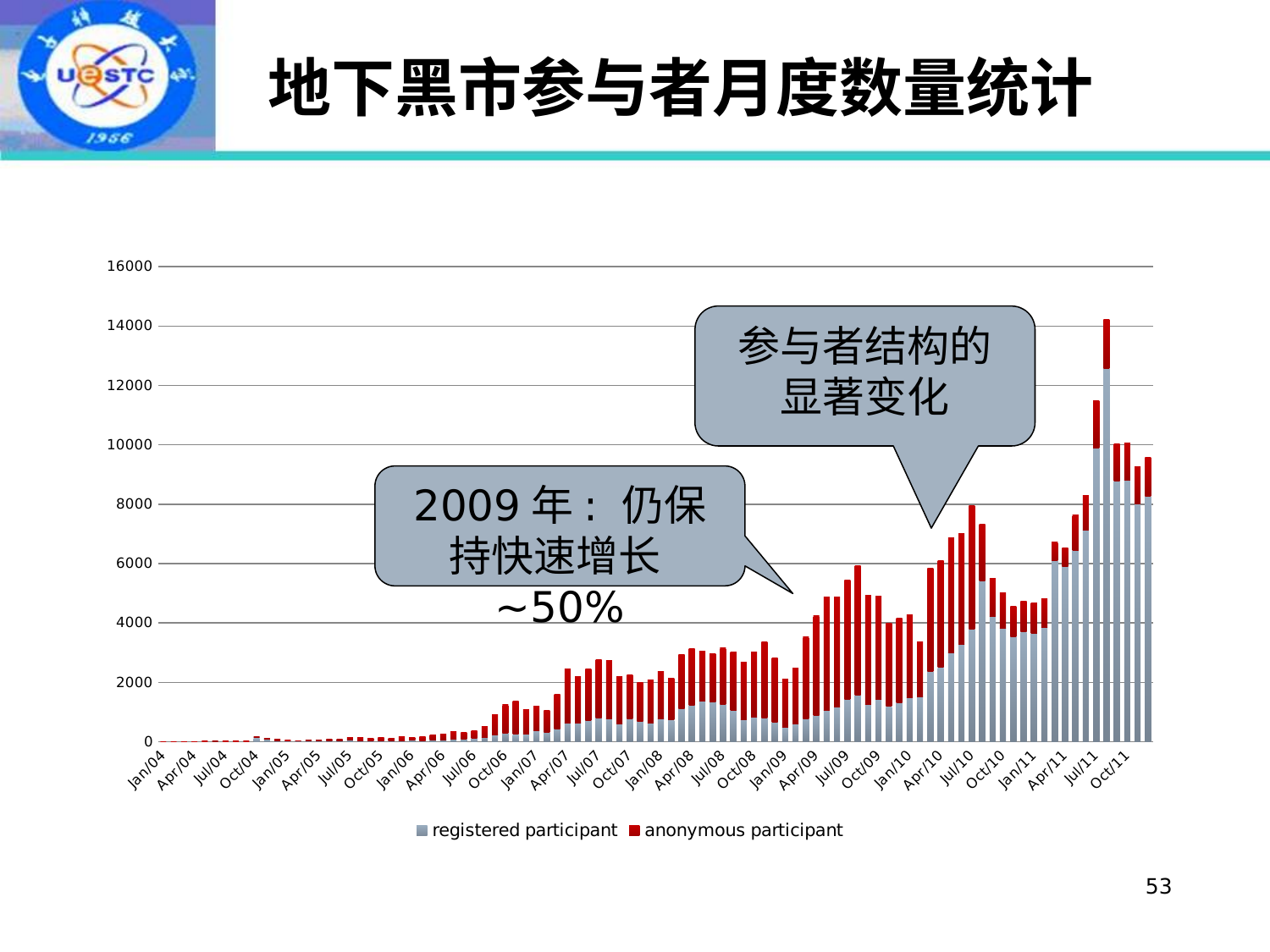

# 地下黑市参与者月度数量统计

### Chart

| Category | registered participant | anonymous participant |
|---|---|---|
| 37987 | 2.0 | 10.0 |
| 38018 | 3.0 | 10.0 |
| 38047 | 3.0 | 3.0 |
| 38078 | 1.0 | 10.0 |
| 38108 | 4.0 | 24.0 |
| 38139 | 16.0 | 29.0 |
| 38169 | 9.0 | 20.0 |
| 38200 | 11.0 | 18.0 |
| 38231 | 8.0 | 16.0 |
| 38261 | 140.0 | 35.0 |
| 38292 | 78.0 | 50.0 |
| 38322 | 38.0 | 45.0 |
| 38353 | 33.0 | 27.0 |
| 38384 | 27.0 | 18.0 |
| 38412 | 32.0 | 38.0 |
| 38443 | 31.0 | 43.0 |
| 38473 | 43.0 | 55.0 |
| 38504 | 48.0 | 56.0 |
| 38534 | 58.0 | 79.0 |
| 38565 | 48.0 | 91.0 |
| 38596 | 37.0 | 93.0 |
| 38626 | 42.0 | 100.0 |
| 38657 | 33.0 | 86.0 |
| 38687 | 38.0 | 129.0 |
| 38718 | 49.0 | 109.0 |
| 38749 | 46.0 | 143.0 |
| 38777 | 52.0 | 192.0 |
| 38808 | 64.0 | 191.0 |
| 38838 | 79.0 | 264.0 |
| 38869 | 104.0 | 226.0 |
| 38899 | 126.0 | 240.0 |
| 38930 | 156.0 | 362.0 |
| 38961 | 223.0 | 704.0 |
| 38991 | 291.0 | 966.0 |
| 39022 | 251.0 | 1123.0 |
| 39052 | 260.0 | 832.0 |
| 39083 | 379.0 | 814.0 |
| 39114 | 309.0 | 743.0 |
| 39142 | 447.0 | 1153.0 |
| 39173 | 630.0 | 1812.0 |
| 39203 | 646.0 | 1549.0 |
| 39234 | 714.0 | 1747.0 |
| 39264 | 817.0 | 1958.0 |
| 39295 | 775.0 | 1964.0 |
| 39326 | 611.0 | 1600.0 |
| 39356 | 769.0 | 1488.0 |
| 39387 | 682.0 | 1318.0 |
| 39417 | 644.0 | 1447.0 |
| 39448 | 785.0 | 1580.0 |
| 39479 | 732.0 | 1406.0 |
| 39508 | 1105.0 | 1837.0 |
| 39539 | 1227.0 | 1902.0 |
| 39569 | 1382.0 | 1670.0 |
| 39600 | 1359.0 | 1607.0 |
| 39630 | 1253.0 | 1910.0 |
| 39661 | 1061.0 | 1976.0 |
| 39692 | 754.0 | 1915.0 |
| 39722 | 820.0 | 2207.0 |
| 39753 | 802.0 | 2557.0 |
| 39783 | 658.0 | 2177.0 |
| 39814 | 498.0 | 1622.0 |
| 39845 | 609.0 | 1887.0 |
| 39873 | 787.0 | 2757.0 |
| 39904 | 896.0 | 3347.0 |
| 39934 | 1059.0 | 3822.0 |
| 39965 | 1164.0 | 3720.0 |
| 39995 | 1436.0 | 4005.0 |
| 40026 | 1574.0 | 4360.0 |
| 40057 | 1250.0 | 3682.0 |
| 40087 | 1426.0 | 3487.0 |
| 40118 | 1194.0 | 2799.0 |
| 40148 | 1319.0 | 2856.0 |
| 40179 | 1489.0 | 2782.0 |
| 40210 | 1507.0 | 1860.0 |
| 40238 | 2368.0 | 3476.0 |
| 40269 | 2504.0 | 3590.0 |
| 40299 | 2992.0 | 3873.0 |
| 40330 | 3286.0 | 3724.0 |
| 40360 | 3789.0 | 4153.0 |
| 40391 | 5407.0 | 1930.0 |
| 40422 | 4216.0 | 1299.0 |
| 40452 | 3833.0 | 1186.0 |
| 40483 | 3527.0 | 1049.0 |
| 40513 | 3695.0 | 1036.0 |
| 40544 | 3657.0 | 1024.0 |
| 40575 | 3863.0 | 943.0 |
| 40603 | 6112.0 | 604.0 |
| 40634 | 5911.0 | 624.0 |
| 40664 | 6440.0 | 1206.0 |
| 40695 | 7125.0 | 1179.0 |
| 40725 | 9889.0 | 1597.0 |
| 40756 | 12584.0 | 1639.0 |
| 40787 | 8777.0 | 1263.0 |
| 40817 | 8822.0 | 1254.0 |
| 40848 | 8016.0 | 1257.0 |
| 40878 | 8263.0 | 1328.0 |
参与者结构的
显著变化
2009年: 仍保持快速增长~50%

53